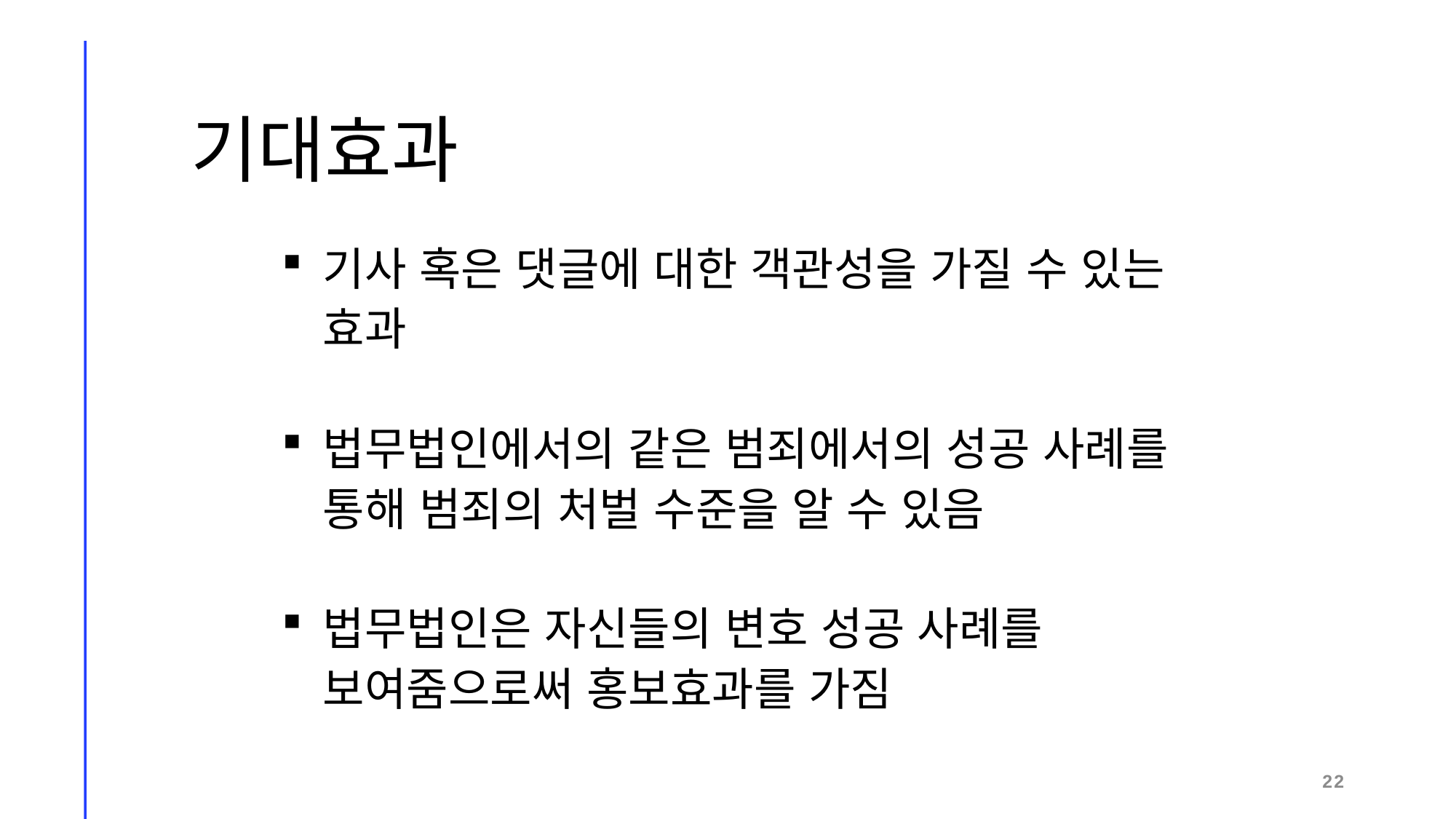

기대효과
기사 혹은 댓글에 대한 객관성을 가질 수 있는 효과

법무법인에서의 같은 범죄에서의 성공 사례를 통해 범죄의 처벌 수준을 알 수 있음

법무법인은 자신들의 변호 성공 사례를 보여줌으로써 홍보효과를 가짐
22